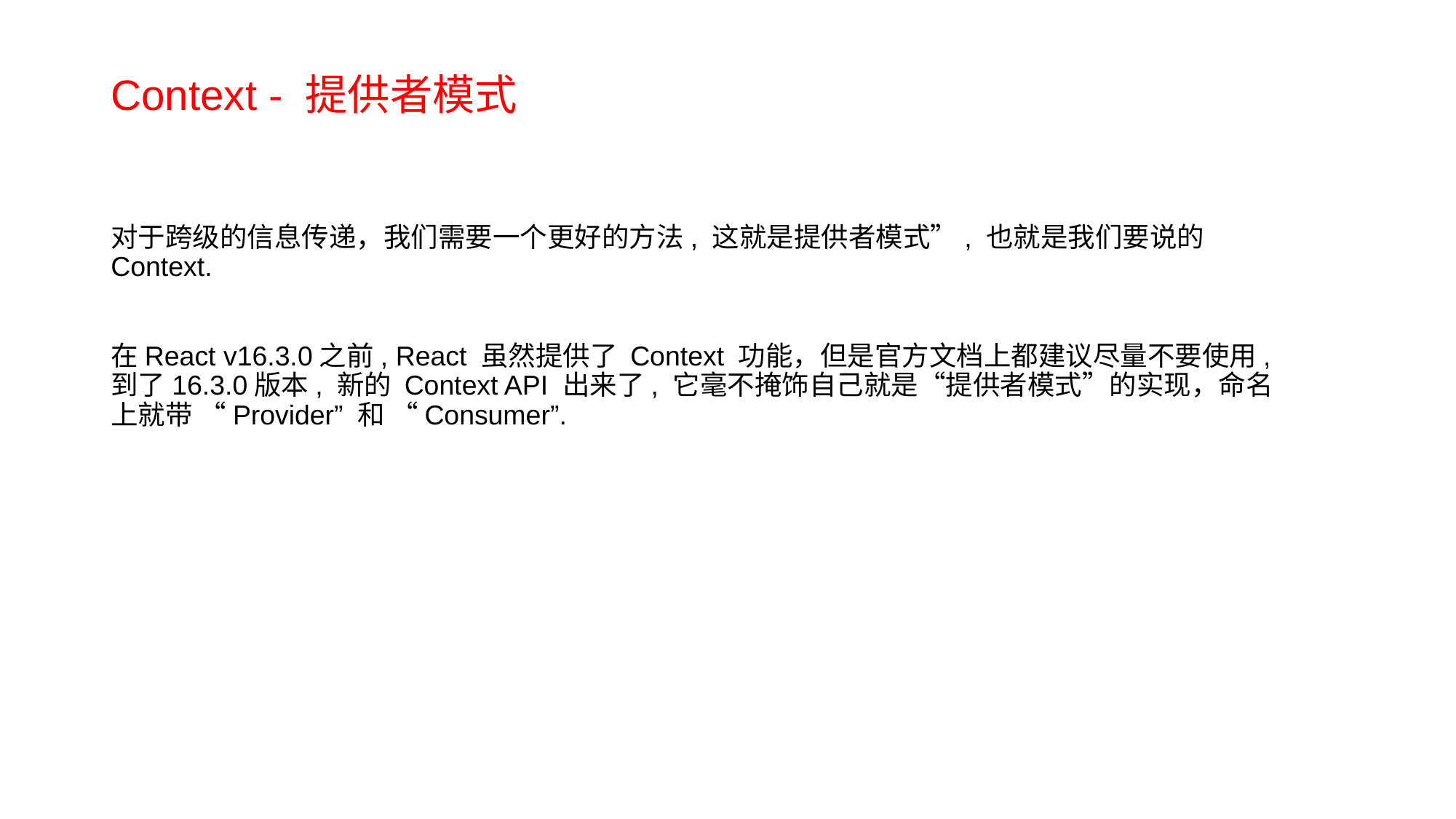

# Context - 提供者模式
对于跨级的信息传递，我们需要一个更好的方法, 这就是提供者模式”, 也就是我们要说的Context.

在React v16.3.0之前, React 虽然提供了 Context 功能，但是官方文档上都建议尽量不要使用, 到了16.3.0版本, 新的 Context API 出来了, 它毫不掩饰自己就是“提供者模式”的实现，命名上就带 “Provider” 和 “Consumer”.